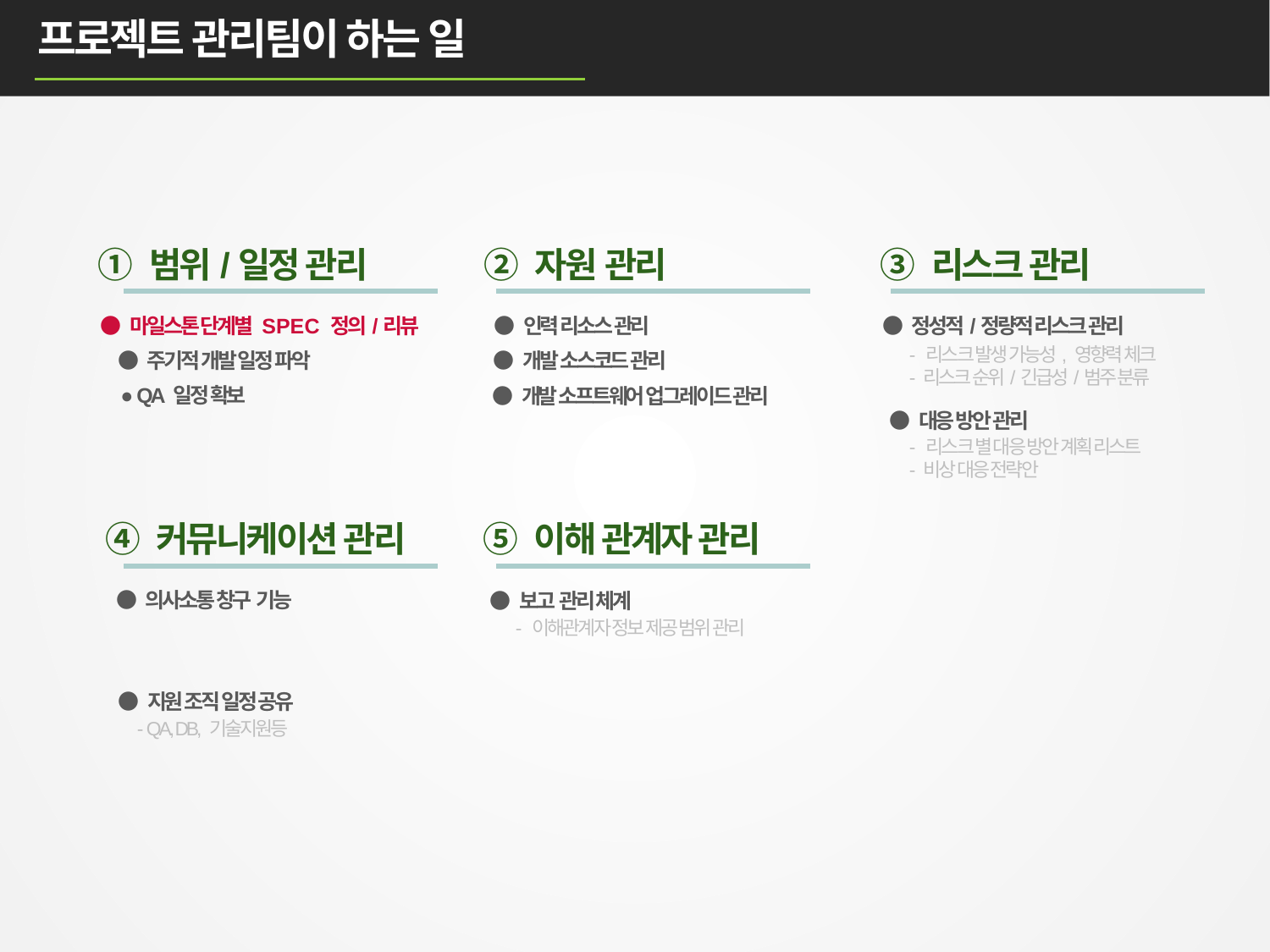

프로젝트 관리팀이 하는 일
① 범위/일정 관리
② 자원 관리
③ 리스크 관리
● 마일스톤 단계별 SPEC 정의/리뷰
● 인력 리소스 관리
● 정성적/정량적 리스크 관리
- 리스크 발생 가능성, 영향력 체크
- 리스크 순위/긴급성/범주 분류
● 개발 소스코드 관리
● 주기적 개발 일정 파악
● QA 일정 확보
● 개발 소프트웨어 업그레이드 관리
● 대응 방안 관리
- 리스크 별 대응 방안 계획 리스트
- 비상 대응 전략안
④ 커뮤니케이션 관리
⑤ 이해 관계자 관리
● 의사소통 창구  기능
● 보고 관리 체계
- 이해관계자 정보 제공 범위 관리
● 지원 조직 일정 공유
- QA, DB, 기술지원등